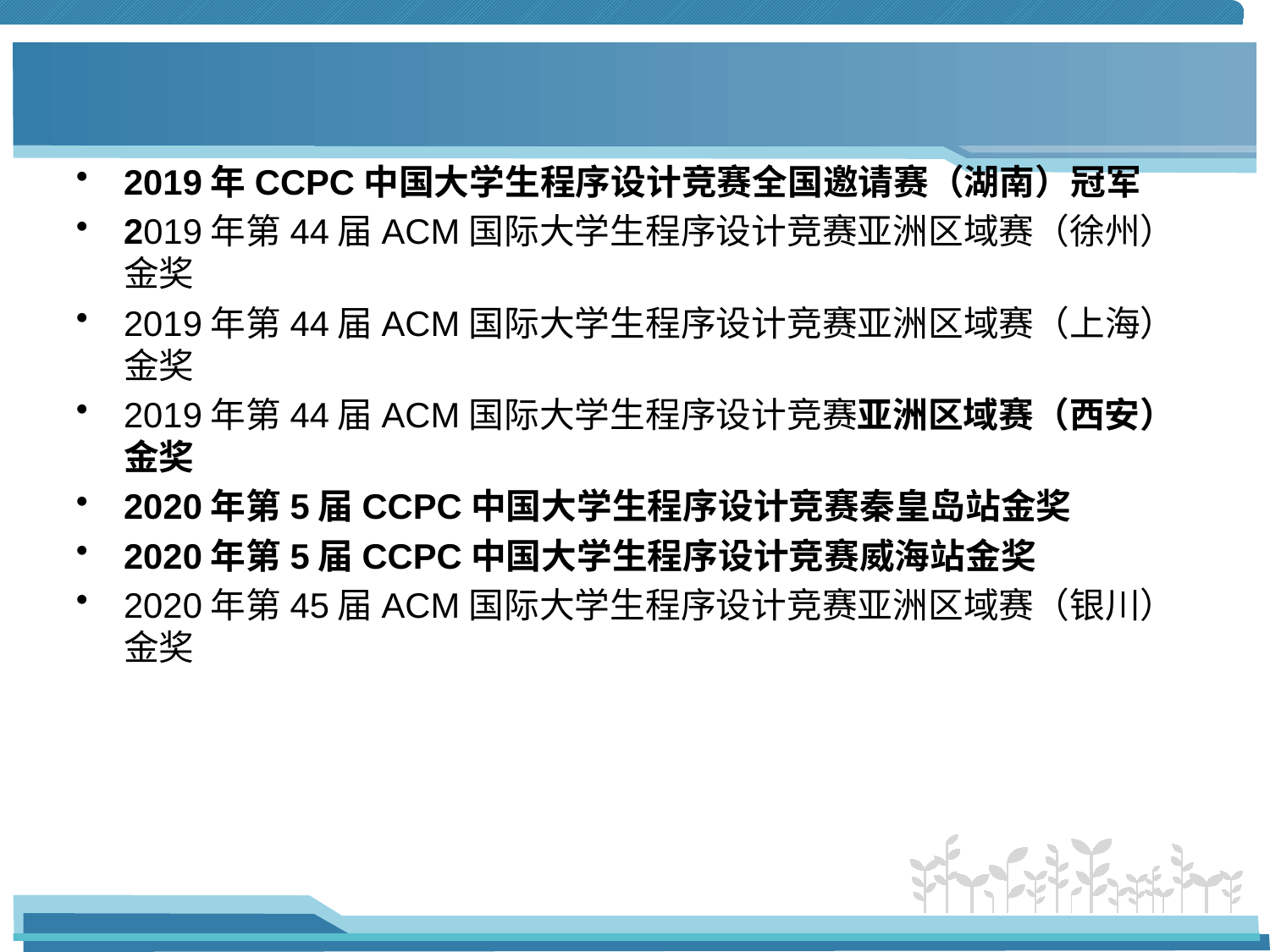

#
2019年CCPC中国大学生程序设计竞赛全国邀请赛（湖南）冠军
2019年第44届ACM国际大学生程序设计竞赛亚洲区域赛（徐州）金奖
2019年第44届ACM国际大学生程序设计竞赛亚洲区域赛（上海）金奖
2019年第44届ACM国际大学生程序设计竞赛亚洲区域赛（西安）金奖
2020年第5届CCPC中国大学生程序设计竞赛秦皇岛站金奖
2020年第5届CCPC中国大学生程序设计竞赛威海站金奖
2020年第45届ACM国际大学生程序设计竞赛亚洲区域赛（银川）金奖